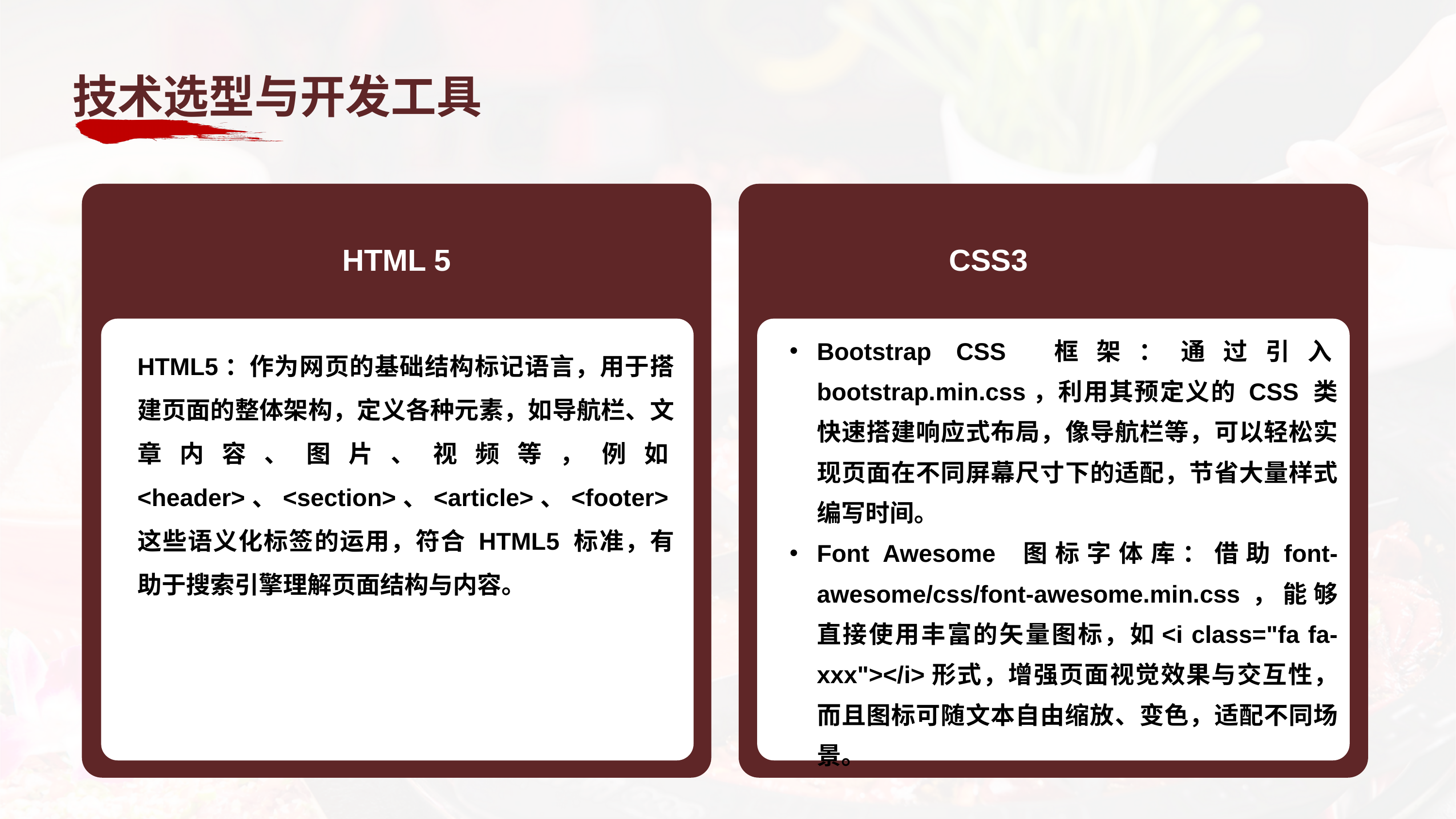

技术选型与开发工具

HTML 5
CSS3

Bootstrap CSS 框架：通过引入bootstrap.min.css，利用其预定义的 CSS 类快速搭建响应式布局，像导航栏等，可以轻松实现页面在不同屏幕尺寸下的适配，节省大量样式编写时间。
Font Awesome 图标字体库：借助font-awesome/css/font-awesome.min.css，能够直接使用丰富的矢量图标，如<i class="fa fa-xxx"></i>形式，增强页面视觉效果与交互性，而且图标可随文本自由缩放、变色，适配不同场景。
HTML5：作为网页的基础结构标记语言，用于搭建页面的整体架构，定义各种元素，如导航栏、文章内容、图片、视频等，例如<header>、<section>、<article>、<footer>这些语义化标签的运用，符合 HTML5 标准，有助于搜索引擎理解页面结构与内容。